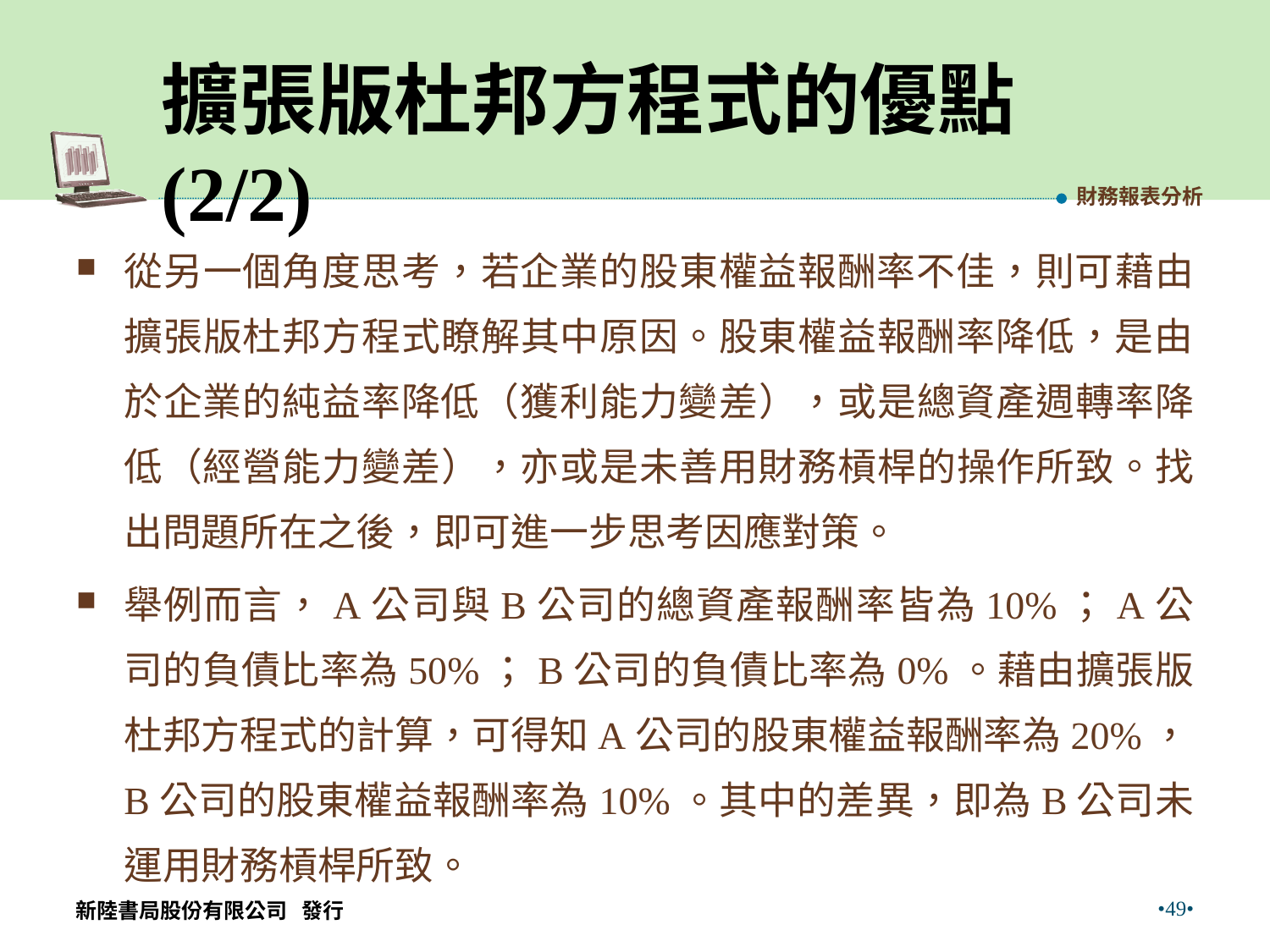

# 擴張版杜邦方程式的優點 (2/2)
財務報表分析
從另一個角度思考，若企業的股東權益報酬率不佳，則可藉由擴張版杜邦方程式瞭解其中原因。股東權益報酬率降低，是由於企業的純益率降低（獲利能力變差），或是總資產週轉率降低（經營能力變差），亦或是未善用財務槓桿的操作所致。找出問題所在之後，即可進一步思考因應對策。
舉例而言，A公司與B公司的總資產報酬率皆為10%；A公司的負債比率為50%；B公司的負債比率為0%。藉由擴張版杜邦方程式的計算，可得知A公司的股東權益報酬率為20%，B公司的股東權益報酬率為10%。其中的差異，即為B公司未運用財務槓桿所致。
•49•